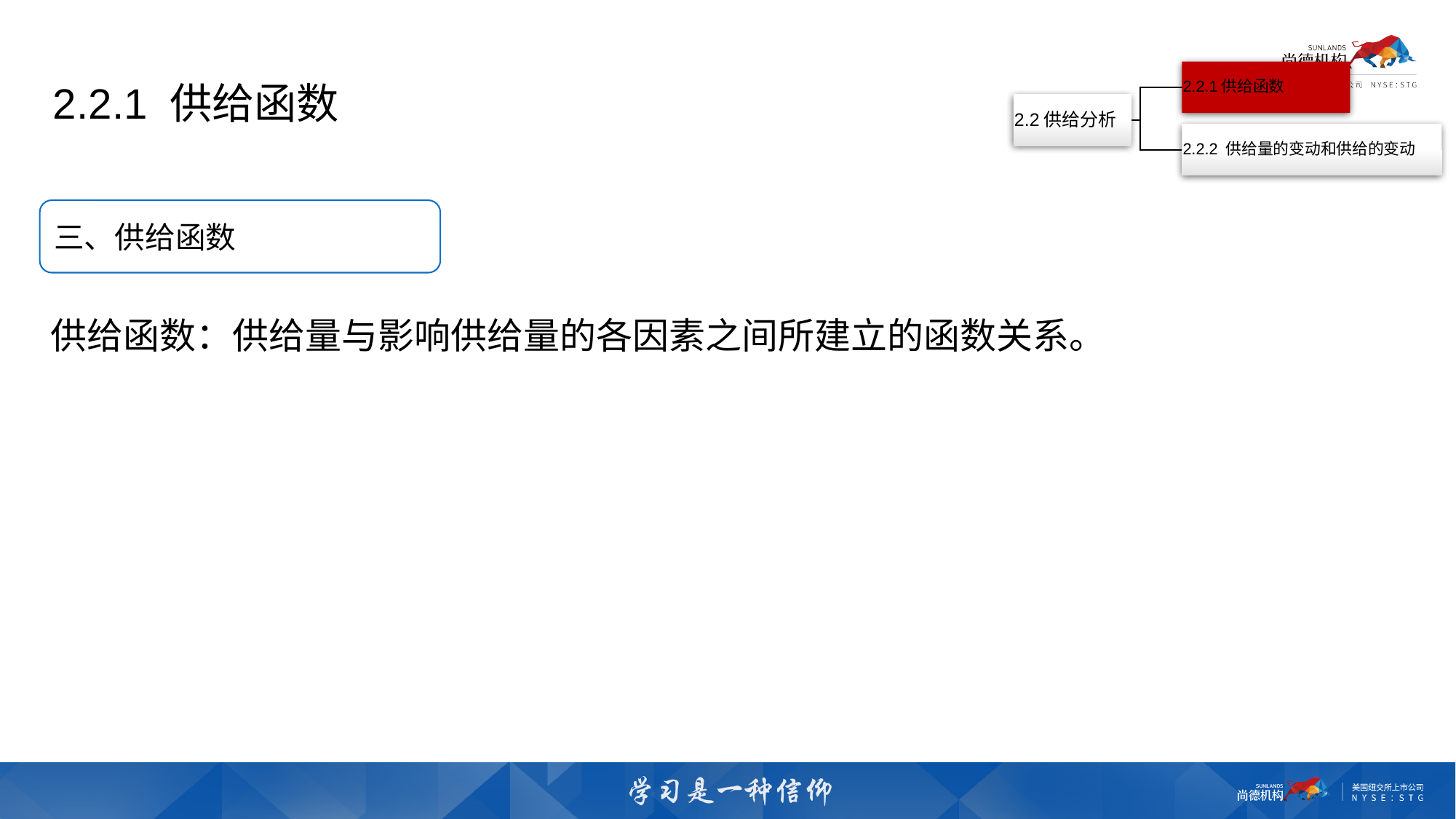

2.2供给分析
2.2.1供给函数
2.2.2 供给量的变动和供给的变动
2.2.1 供给函数
三、供给函数
供给函数：供给量与影响供给量的各因素之间所建立的函数关系。